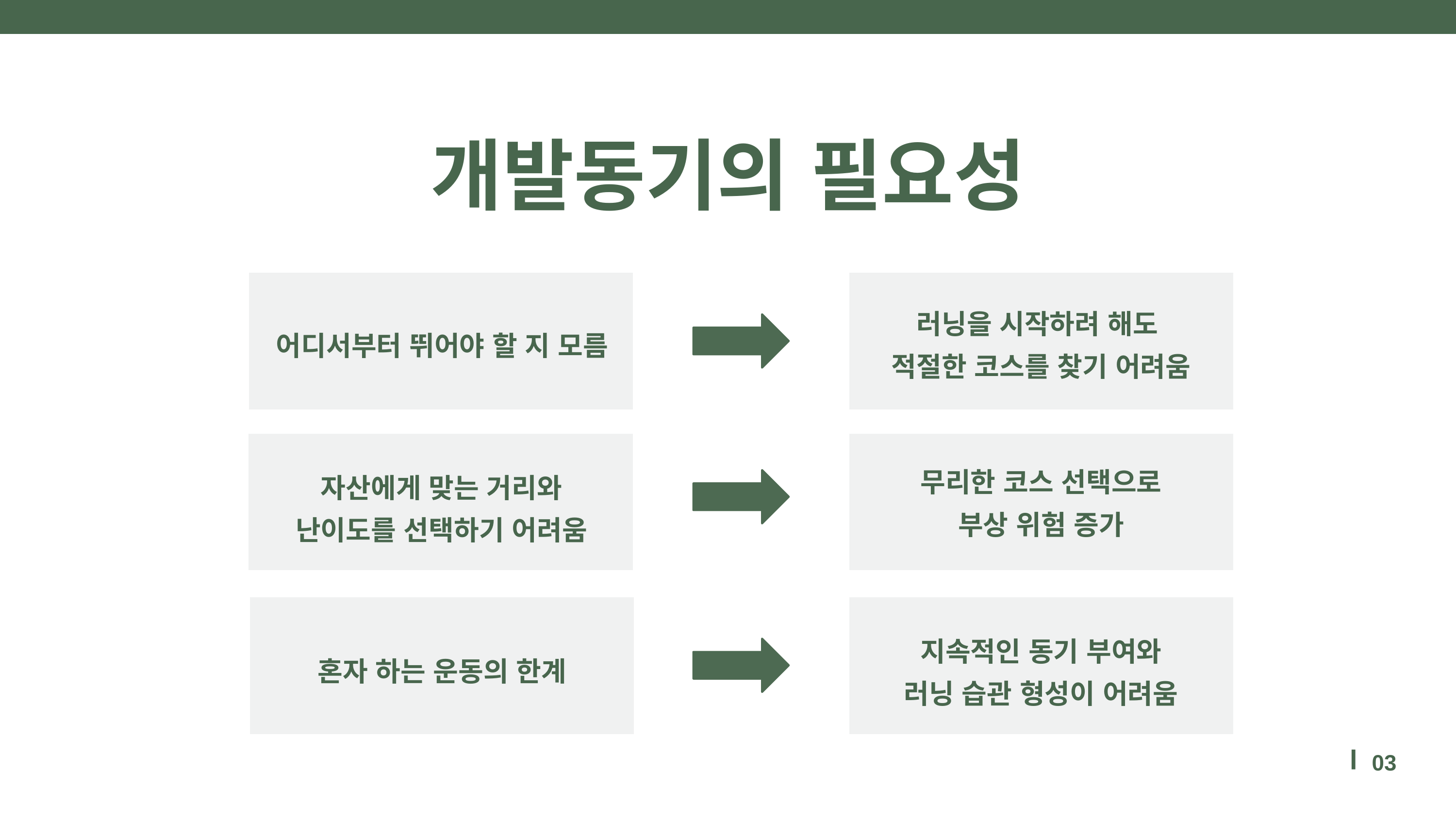

개발동기의 필요성

러닝을 시작하려 해도
적절한 코스를 찾기 어려움

어디서부터 뛰어야 할 지 모름

무리한 코스 선택으로
부상 위험 증가
자산에게 맞는 거리와
난이도를 선택하기 어려움

지속적인 동기 부여와
러닝 습관 형성이 어려움

혼자 하는 운동의 한계
03